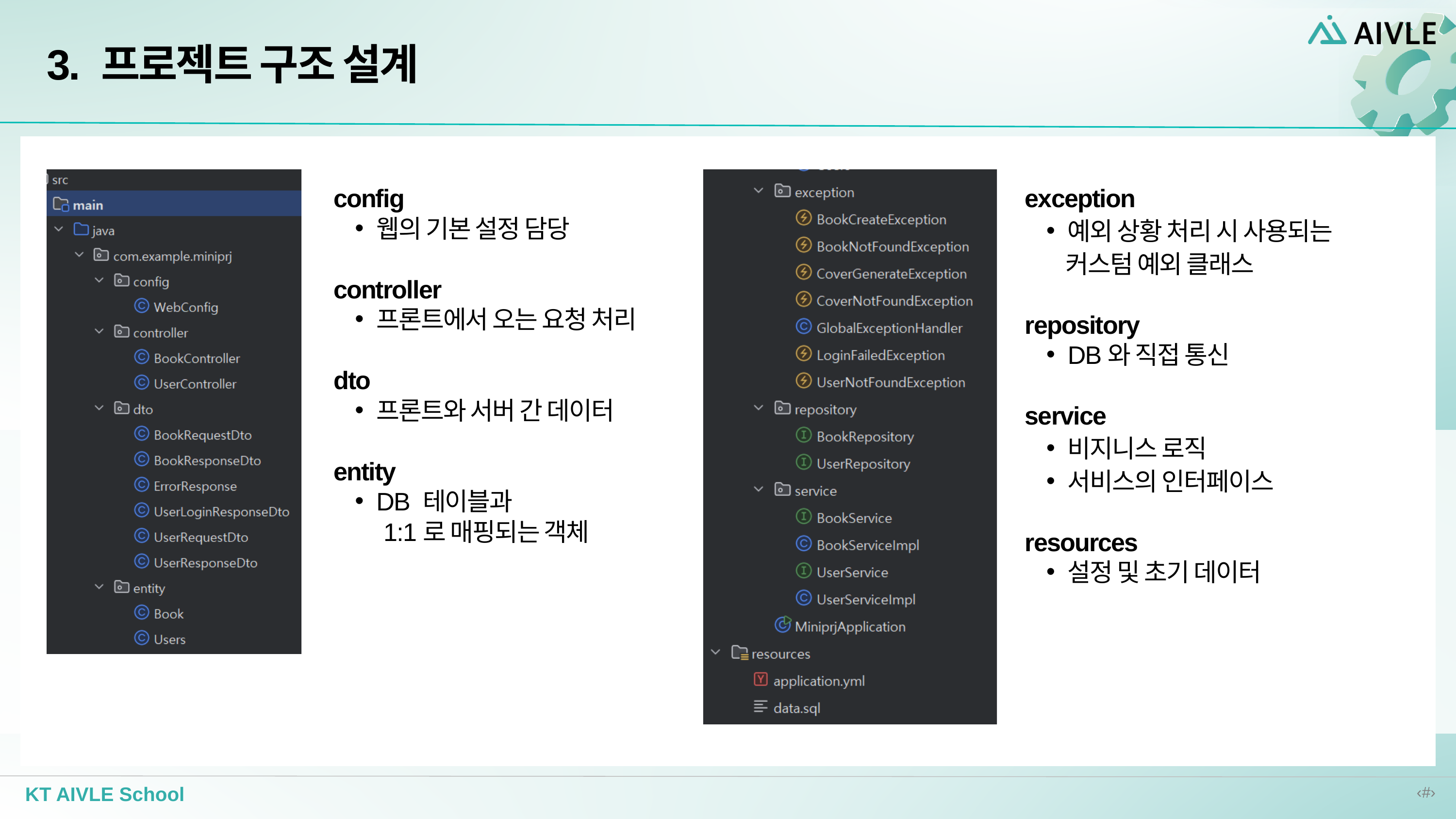

3. 프로젝트 구조 설계

config
웹의 기본 설정 담당

controller
프론트에서 오는 요청 처리

dto
프론트와 서버 간 데이터

entity
DB 테이블과
        1:1로 매핑되는 객체

exception
예외 상황 처리 시 사용되는
       커스텀 예외 클래스

repository
DB와 직접 통신

service
비지니스 로직
서비스의 인터페이스

resources
설정 및 초기 데이터

KT AIVLE School

‹#›